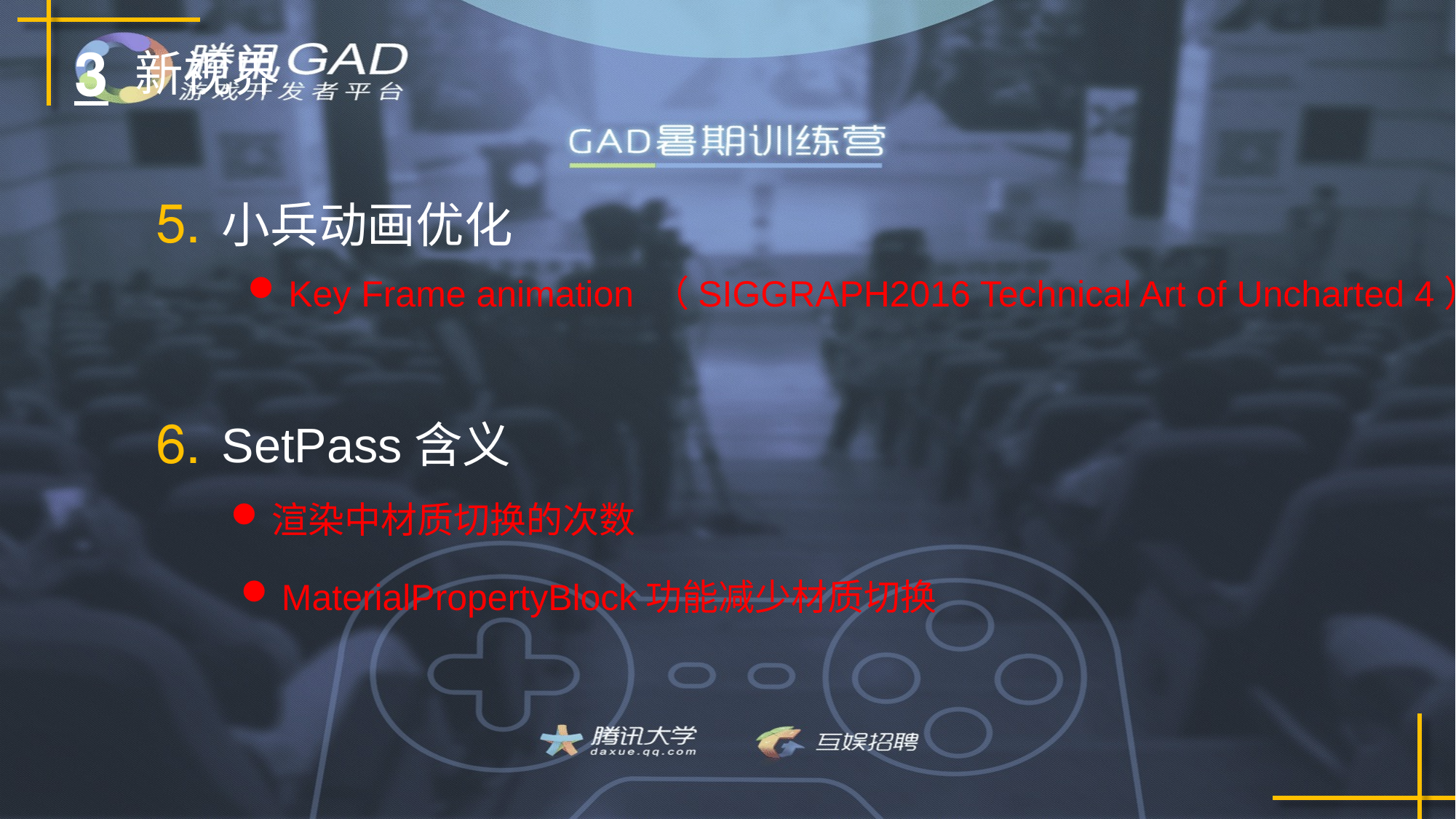

3
新视界
5.
小兵动画优化
Key Frame animation （SIGGRAPH2016 Technical Art of Uncharted 4）
6.
SetPass含义
渲染中材质切换的次数
MaterialPropertyBlock功能减少材质切换